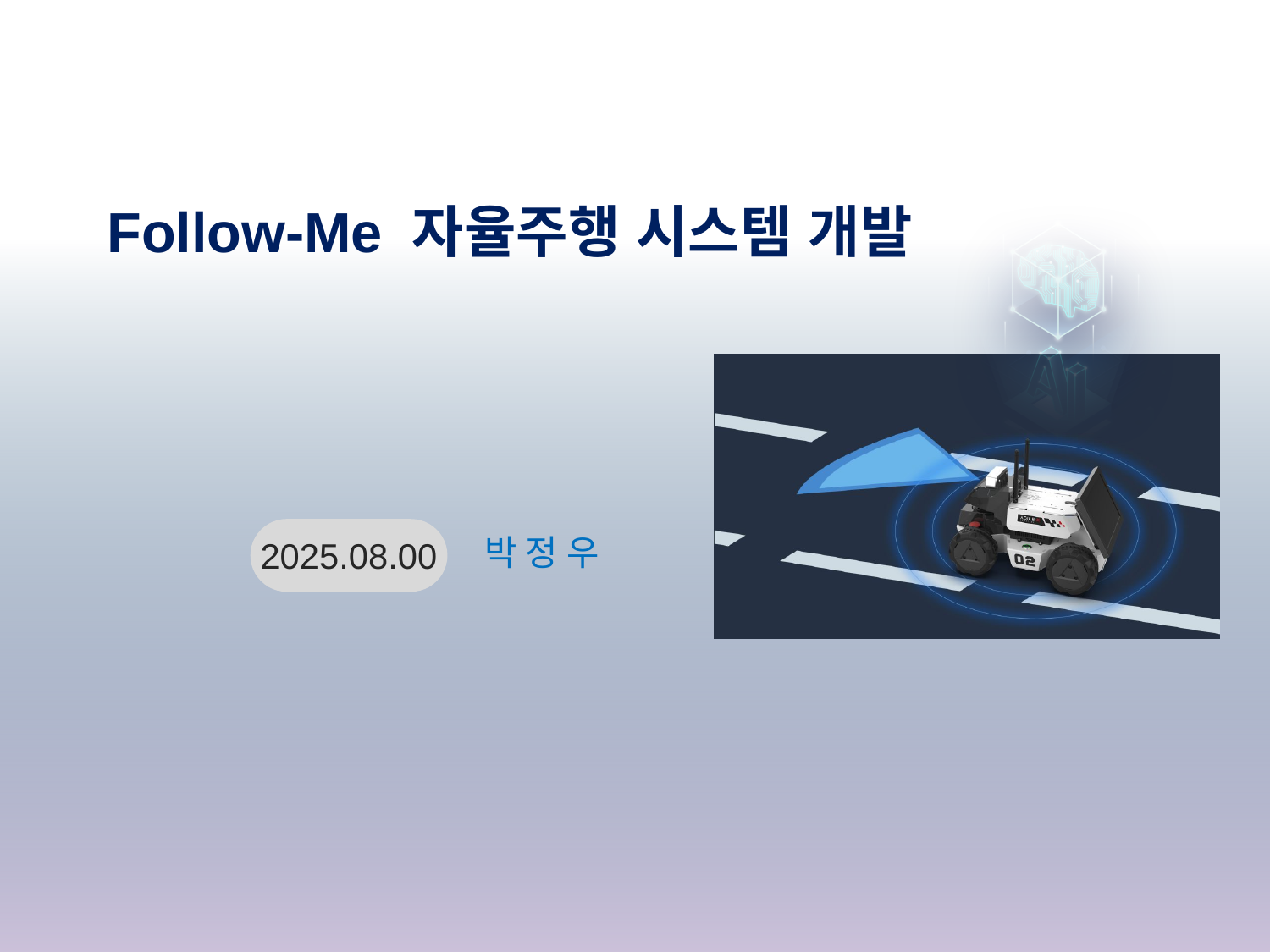

Follow-Me 자율주행 시스템 개발
2025.08.00
 박 정 우